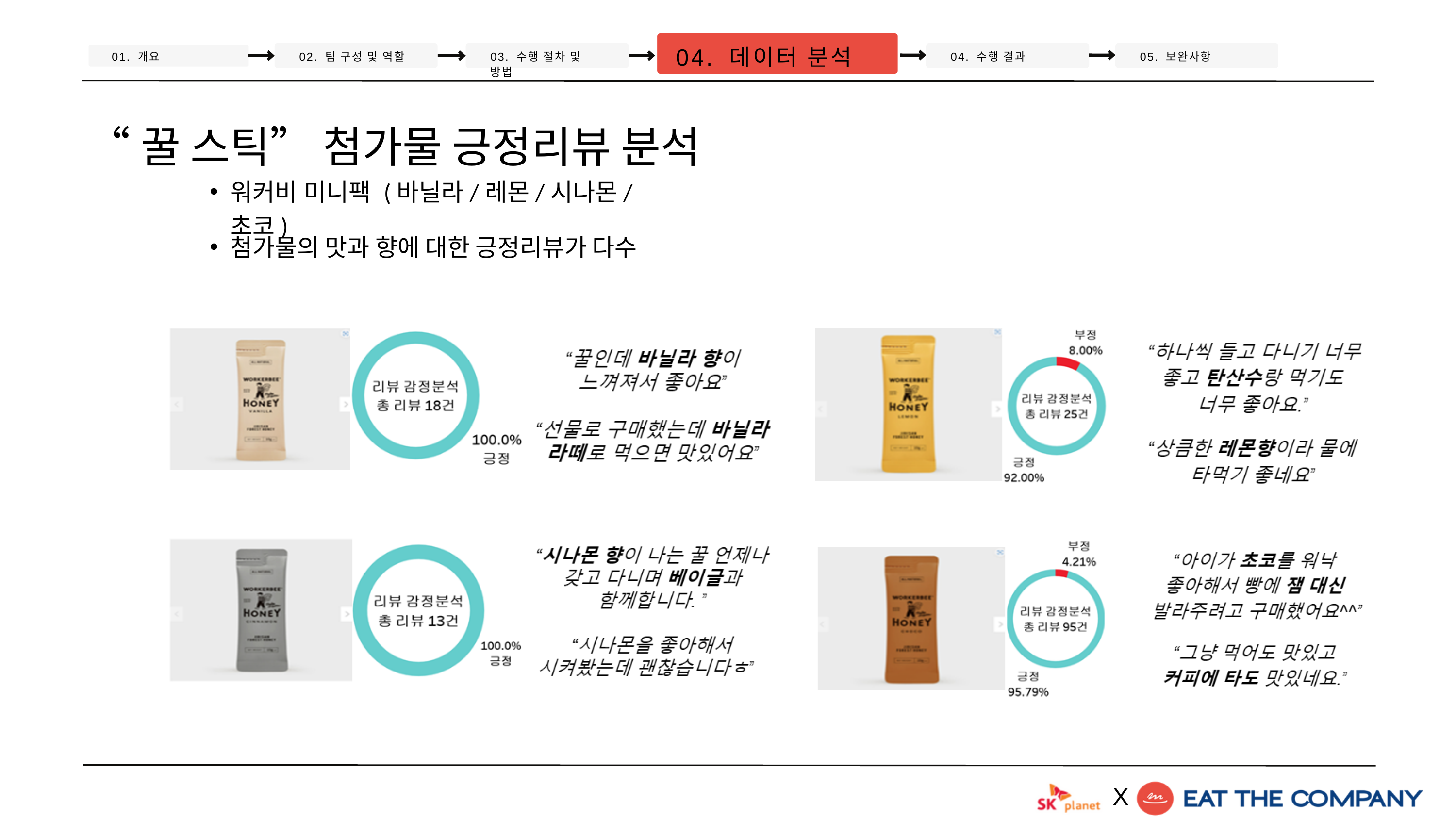

04. 데이터 분석

01. 개요

02. 팀 구성 및 역할

03. 수행 절차 및 방법

04. 수행 결과

05. 보완사항

“꿀 스틱” 첨가물 긍정리뷰 분석

워커비 미니팩 (바닐라/레몬/시나몬/초코)

첨가물의 맛과 향에 대한 긍정리뷰가 다수

X